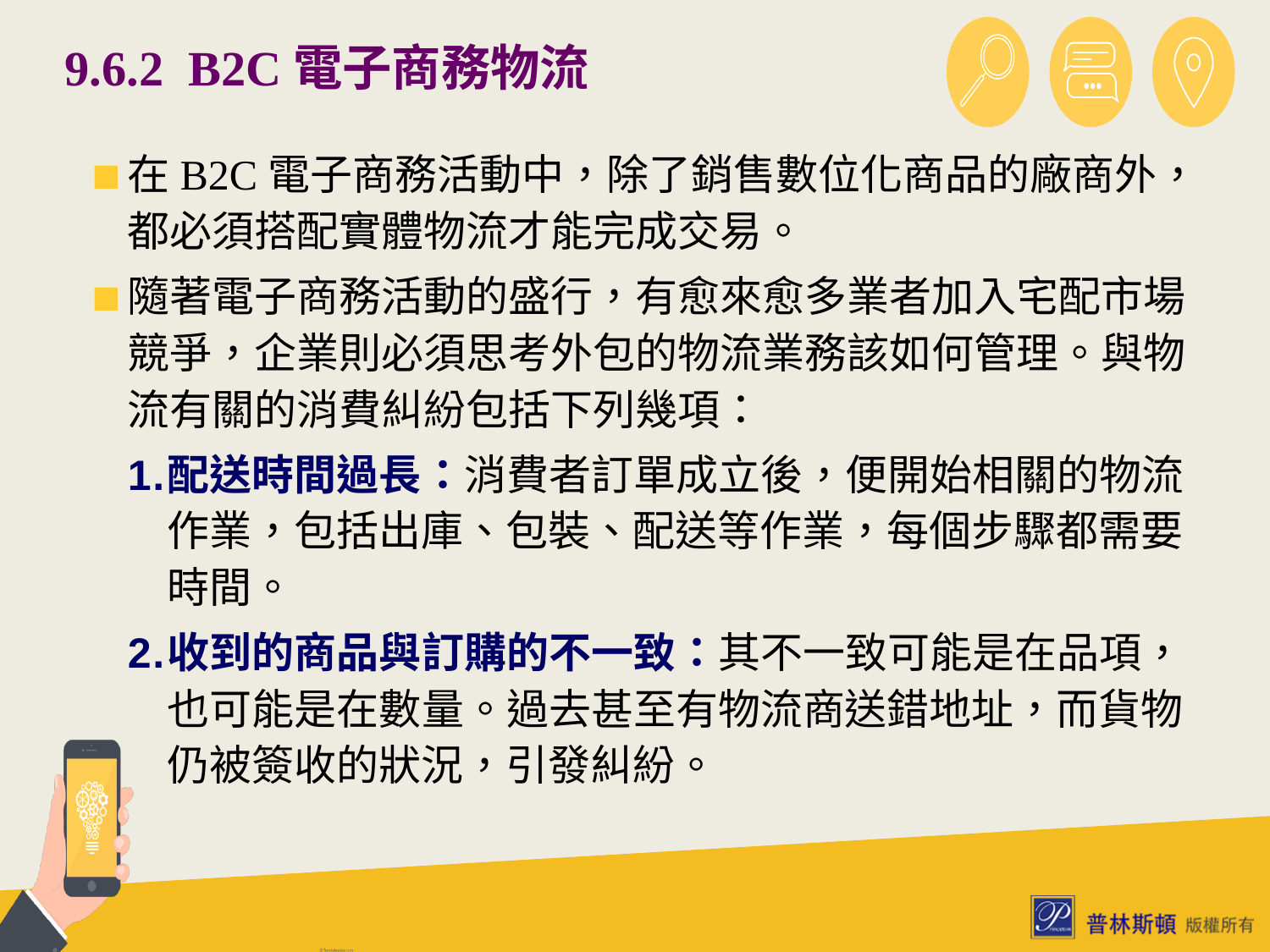

# 9.6.2  B2C電子商務物流
在B2C電子商務活動中，除了銷售數位化商品的廠商外，都必須搭配實體物流才能完成交易。
隨著電子商務活動的盛行，有愈來愈多業者加入宅配市場競爭，企業則必須思考外包的物流業務該如何管理。與物流有關的消費糾紛包括下列幾項：
配送時間過長：消費者訂單成立後，便開始相關的物流作業，包括出庫、包裝、配送等作業，每個步驟都需要時間。
收到的商品與訂購的不一致：其不一致可能是在品項，也可能是在數量。過去甚至有物流商送錯地址，而貨物仍被簽收的狀況，引發糾紛。